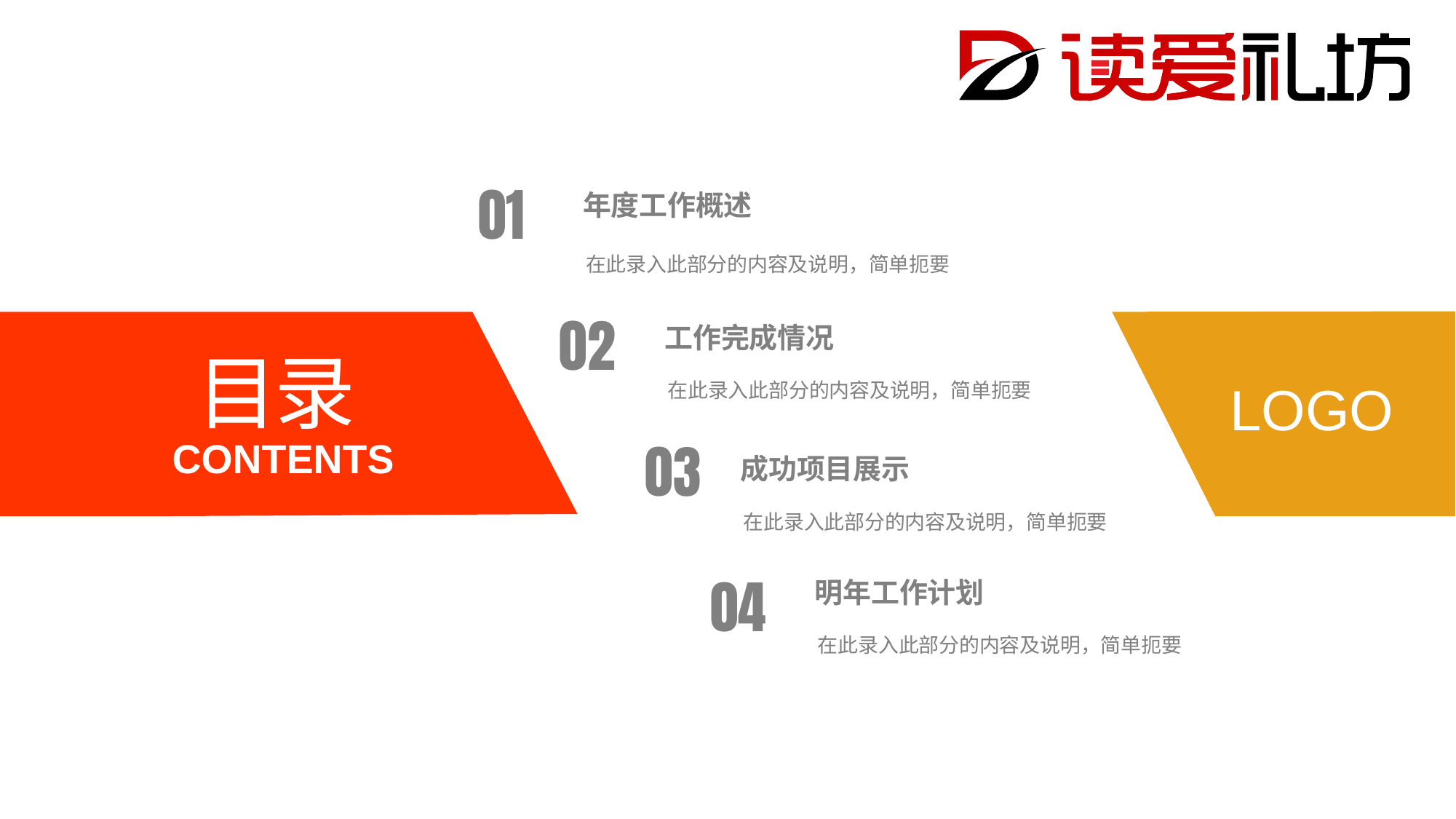

01
年度工作概述
在此录入此部分的内容及说明，简单扼要
02

工作完成情况
目录
LOGO
在此录入此部分的内容及说明，简单扼要
CONTENTS
03
成功项目展示
在此录入此部分的内容及说明，简单扼要
04
明年工作计划
在此录入此部分的内容及说明，简单扼要